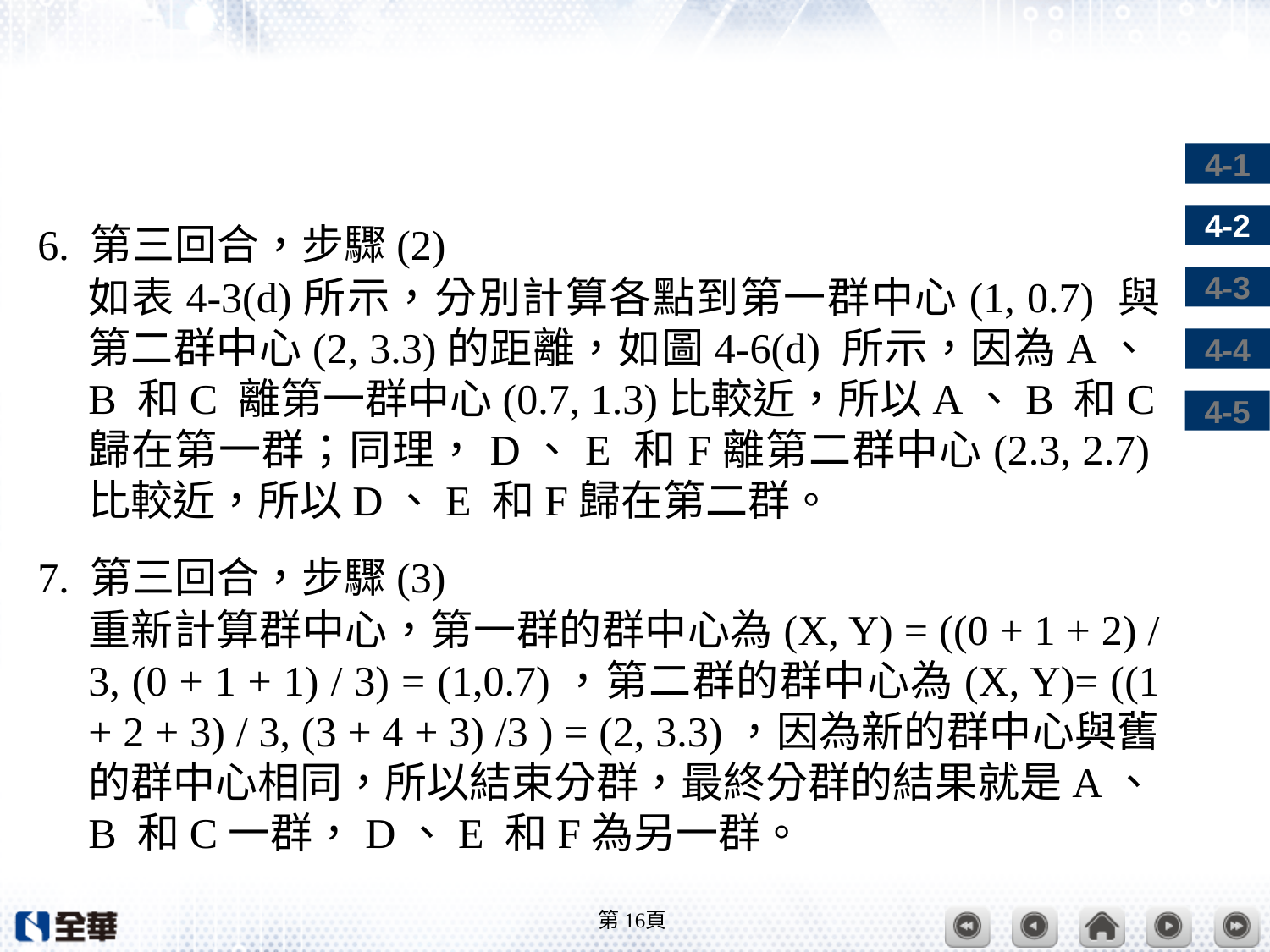

#
6. 第三回合，步驟(2)
如表4-3(d)所示，分別計算各點到第一群中心(1, 0.7) 與第二群中心(2, 3.3)的距離，如圖4-6(d) 所示，因為A、B 和C 離第一群中心(0.7, 1.3)比較近，所以A、B 和C歸在第一群；同理，D、E 和F離第二群中心(2.3, 2.7)比較近，所以D、E 和F歸在第二群。
7. 第三回合，步驟(3)
重新計算群中心，第一群的群中心為(X, Y) = ((0 + 1 + 2) / 3, (0 + 1 + 1) / 3) = (1,0.7)，第二群的群中心為(X, Y)= ((1 + 2 + 3) / 3, (3 + 4 + 3) /3 ) = (2, 3.3)，因為新的群中心與舊的群中心相同，所以結束分群，最終分群的結果就是A、B 和C一群，D、E 和F為另一群。